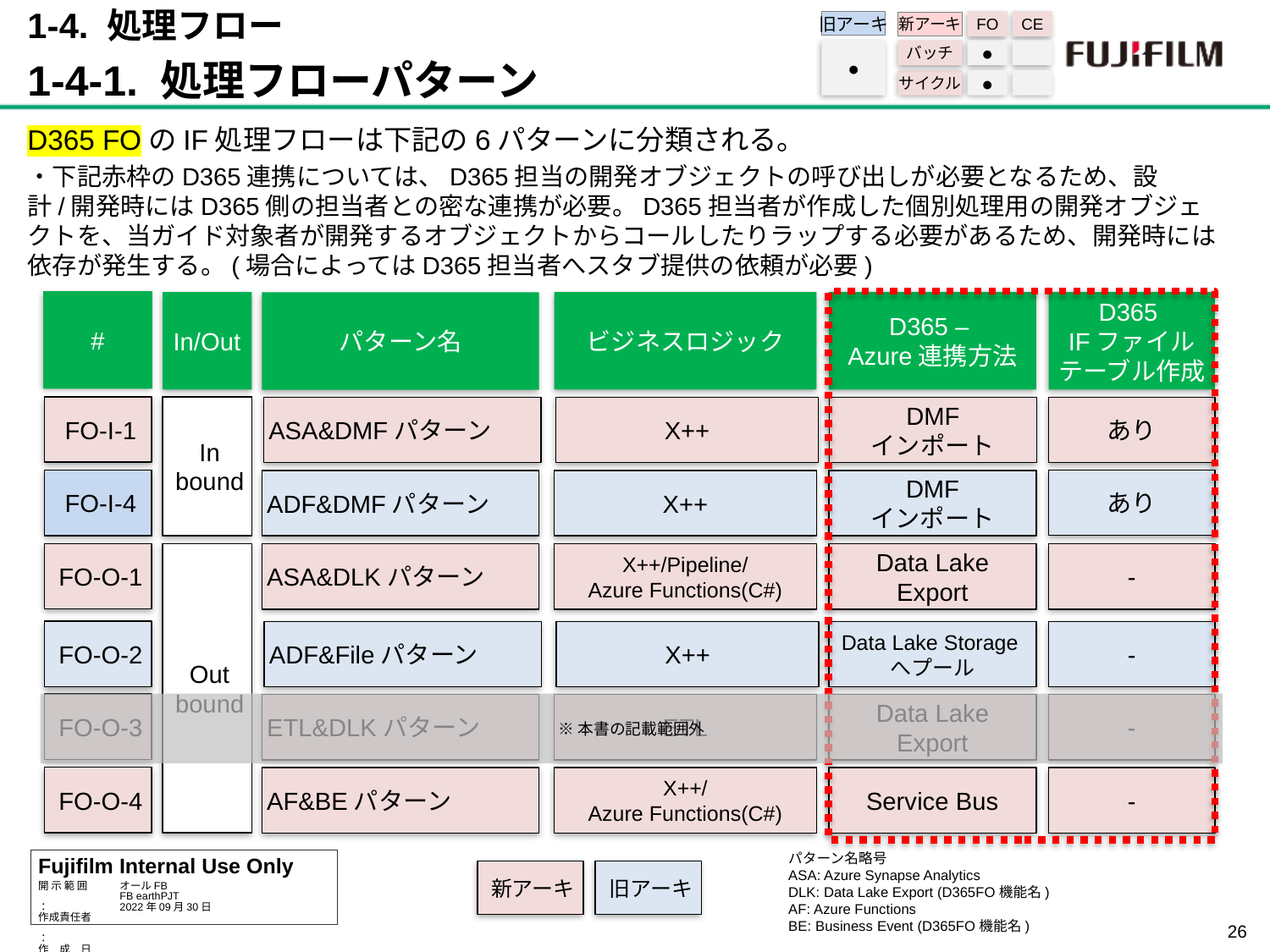

1-4. 処理フロー
1-4-1. 処理フローパターン
旧アーキ
FO
CE
新アーキ
バッチ
●

サイクル
●

●
D365 FOのIF処理フローは下記の6パターンに分類される。
・下記赤枠のD365連携については、D365担当の開発オブジェクトの呼び出しが必要となるため、設計/開発時にはD365側の担当者との密な連携が必要。D365担当者が作成した個別処理用の開発オブジェクトを、当ガイド対象者が開発するオブジェクトからコールしたりラップする必要があるため、開発時には依存が発生する。(場合によってはD365担当者へスタブ提供の依頼が必要)
#

In/Out
ビジネスロジック
D365 –
Azure連携方法
D365
IFファイル
テーブル作成
パターン名
FO-I-1
In
bound
ASA&DMFパターン
X++
DMF
インポート
あり
あり
FO-I-4
ADF&DMFパターン
X++
DMF
インポート
FO-O-1
ASA&DLKパターン
X++/Pipeline/
Azure Functions(C#)
Data Lake Export
-
Out
bound
FO-O-2
ADF&Fileパターン
X++
Data Lake Storageへプール
-
FO-O-3
ETL&DLKパターン
ETL
Data Lake Export
-
FO-O-4
AF&BEパターン
X++/
Azure Functions(C#)
Service Bus
-
※本書の記載範囲外
パターン名略号
ASA: Azure Synapse Analytics
DLK: Data Lake Export (D365FO機能名)
AF: Azure Functions
BE: Business Event (D365FO機能名)
旧アーキ
新アーキ
26